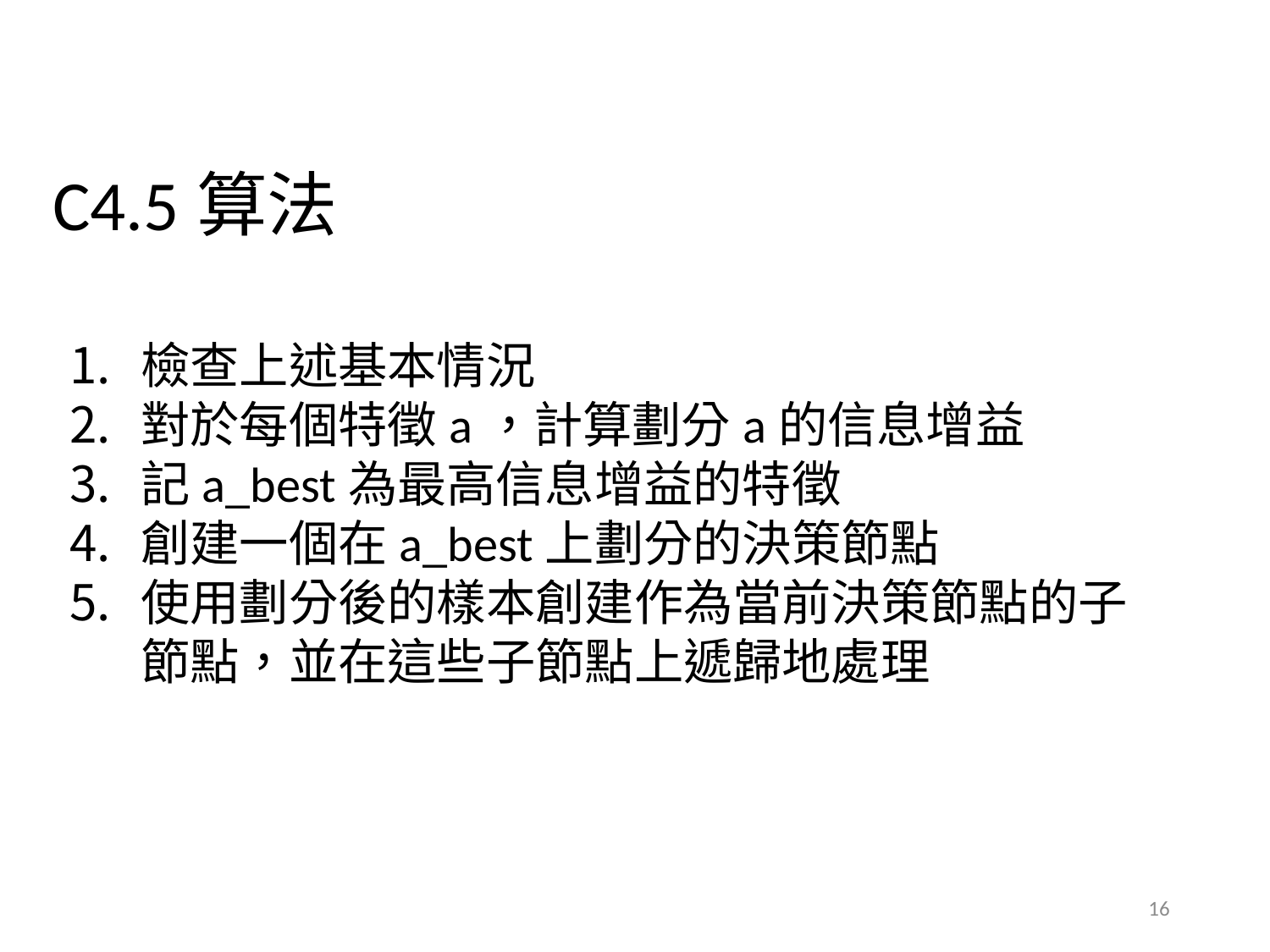

C4.5算法
檢查上述基本情況
對於每個特徵a，計算劃分a的信息增益
記a_best為最高信息增益的特徵
創建一個在a_best上劃分的決策節點
使用劃分後的樣本創建作為當前決策節點的子節點，並在這些子節點上遞歸地處理
16